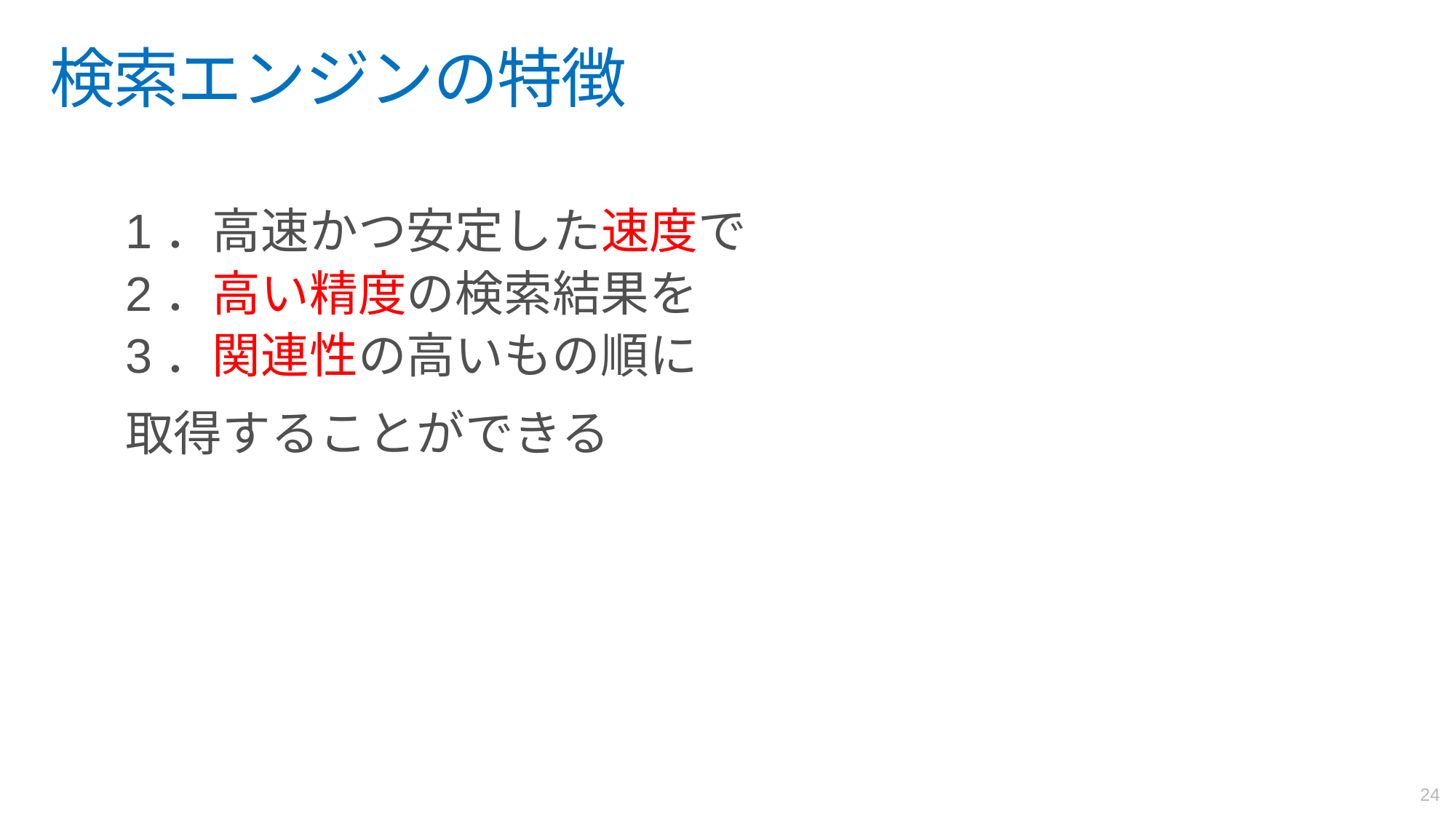

# 検索エンジンの特徴
1．高速かつ安定した速度で
2．高い精度の検索結果を
3．関連性の高いもの順に

取得することができる
24